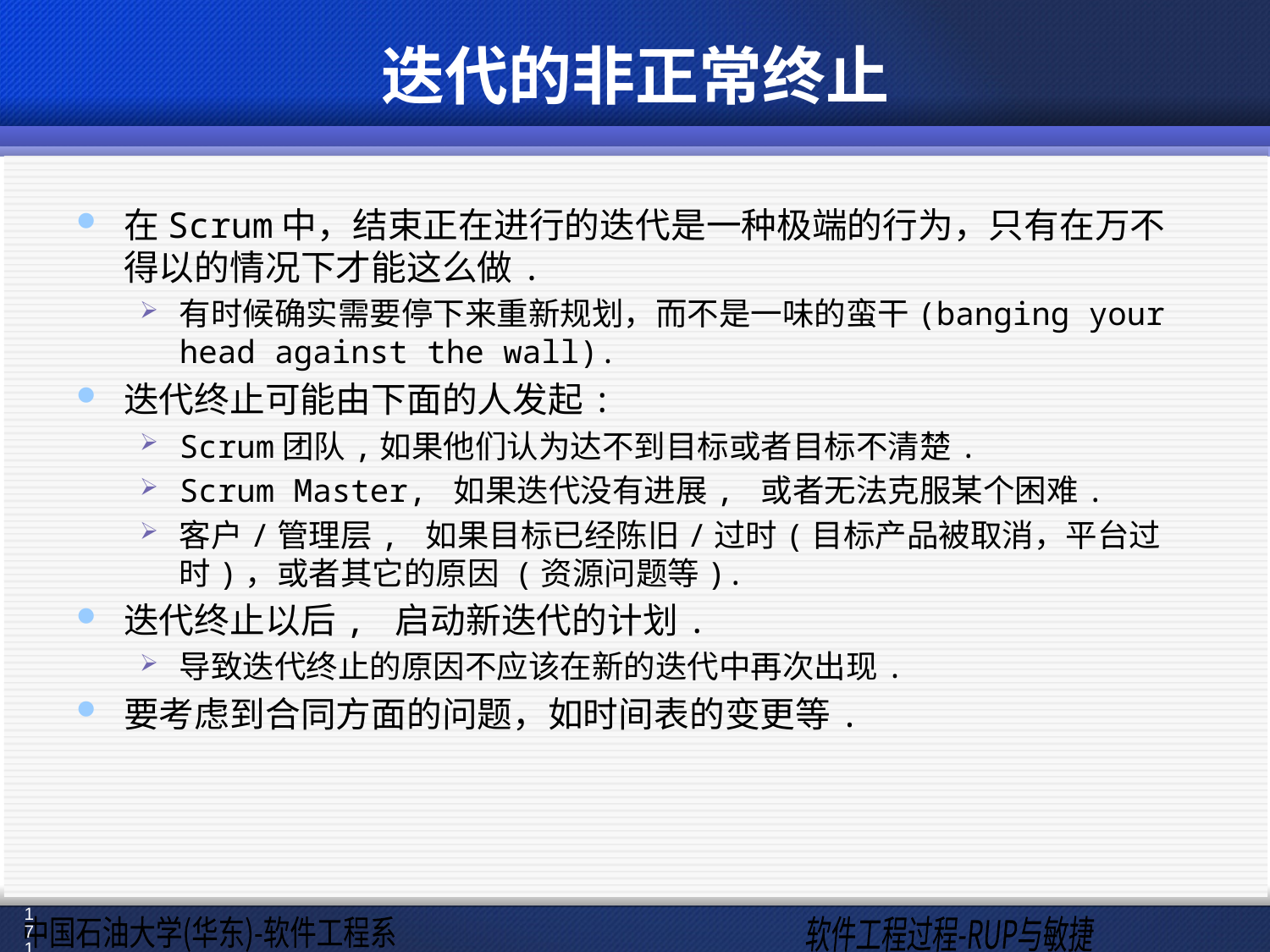

# 迭代的非正常终止
在Scrum中，结束正在进行的迭代是一种极端的行为，只有在万不得以的情况下才能这么做.
有时候确实需要停下来重新规划，而不是一味的蛮干(banging your head against the wall).
迭代终止可能由下面的人发起:
Scrum团队,如果他们认为达不到目标或者目标不清楚.
Scrum Master, 如果迭代没有进展, 或者无法克服某个困难.
客户/管理层, 如果目标已经陈旧/过时(目标产品被取消，平台过时)，或者其它的原因 (资源问题等).
迭代终止以后, 启动新迭代的计划.
导致迭代终止的原因不应该在新的迭代中再次出现.
要考虑到合同方面的问题，如时间表的变更等.
171